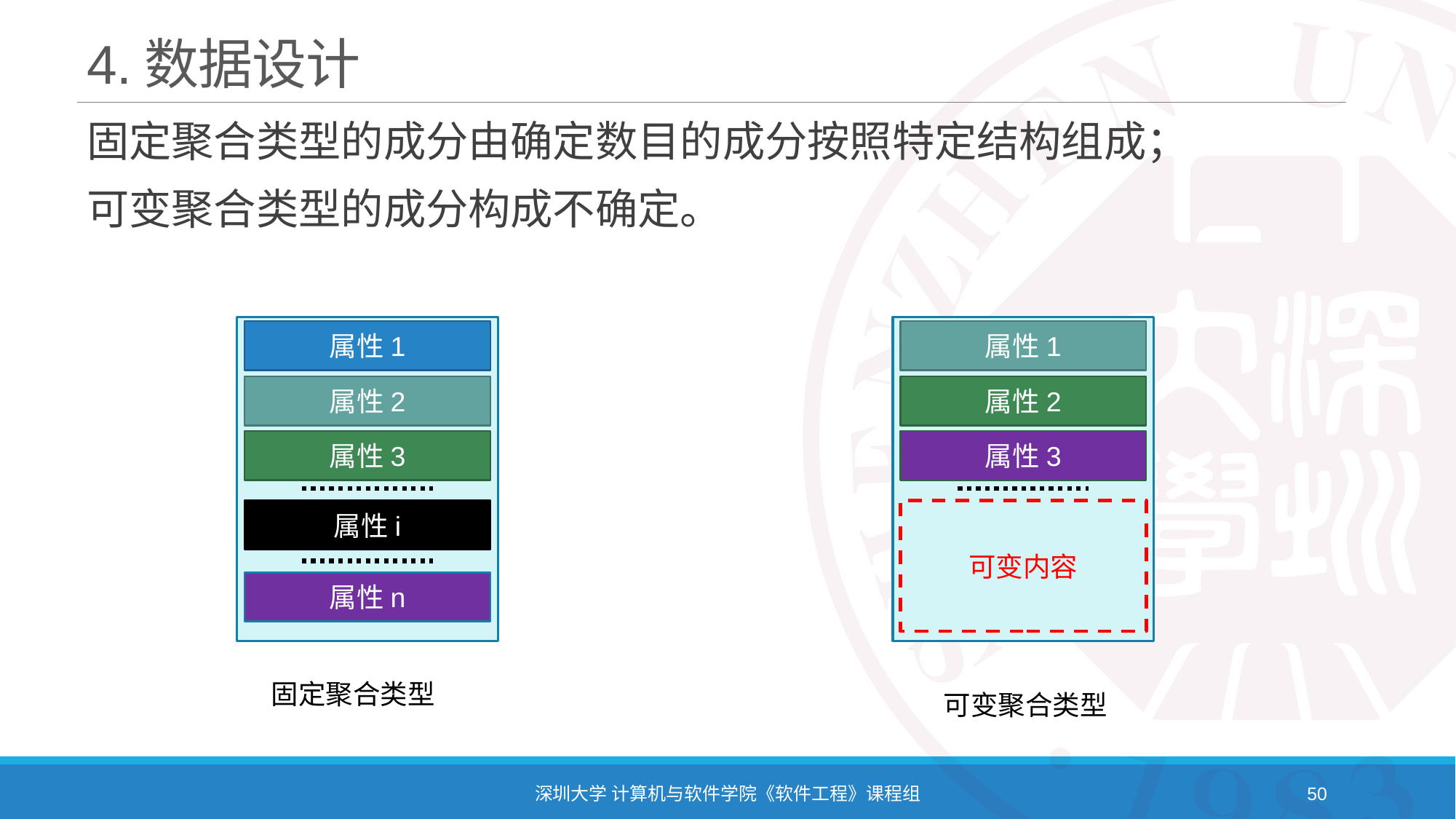

# 4.数据设计
固定聚合类型的成分由确定数目的成分按照特定结构组成；
可变聚合类型的成分构成不确定。

属性1
属性1
属性2
属性2
属性3
属性3
属性i
可变内容
属性n
固定聚合类型
可变聚合类型
深圳大学 计算机与软件学院《软件工程》课程组
50